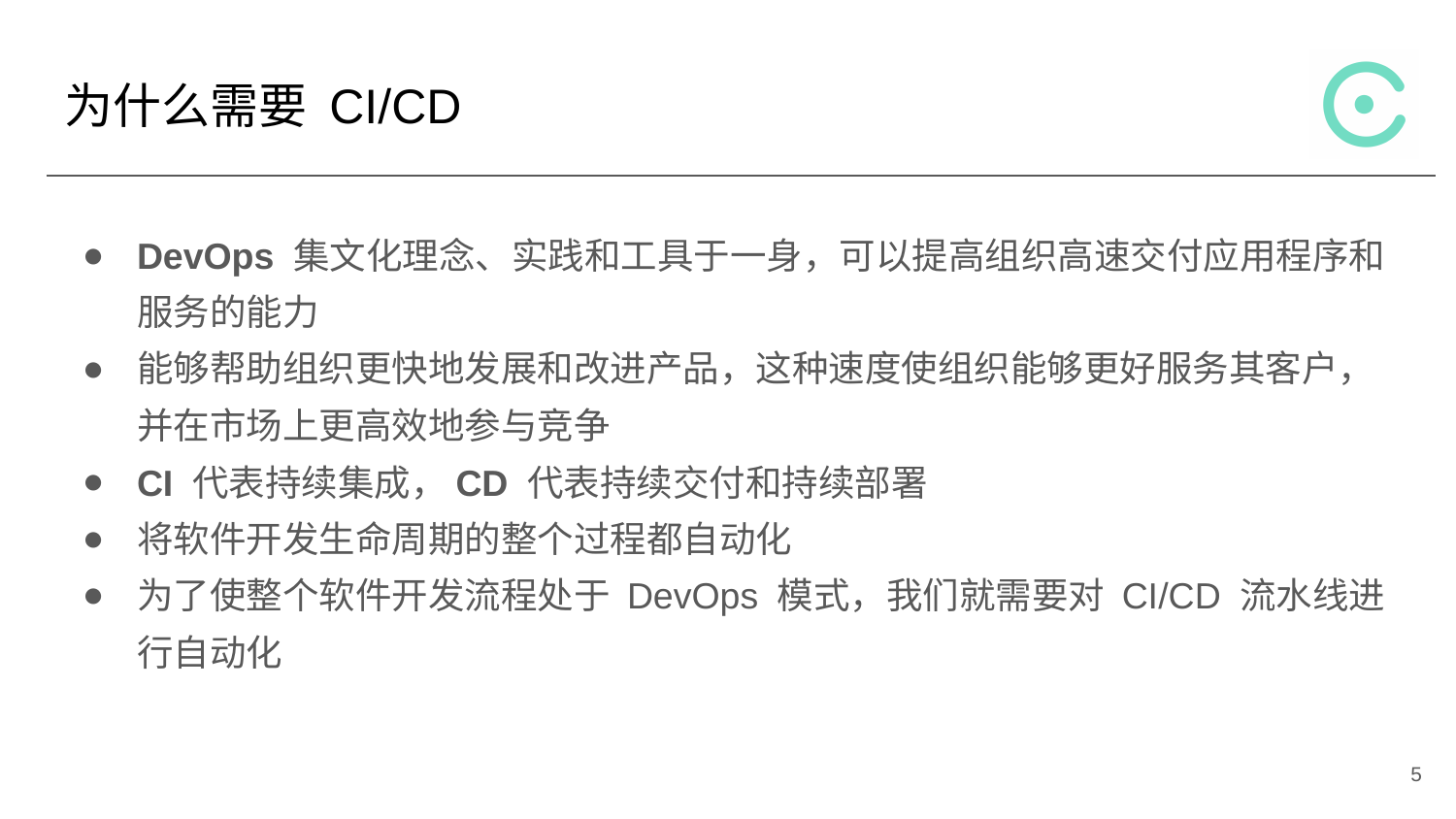

# 为什么需要 CI/CD
DevOps 集文化理念、实践和工具于一身，可以提高组织高速交付应用程序和服务的能力
能够帮助组织更快地发展和改进产品，这种速度使组织能够更好服务其客户，并在市场上更高效地参与竞争
CI 代表持续集成，CD 代表持续交付和持续部署
将软件开发生命周期的整个过程都自动化
为了使整个软件开发流程处于 DevOps 模式，我们就需要对 CI/CD 流水线进行自动化
5